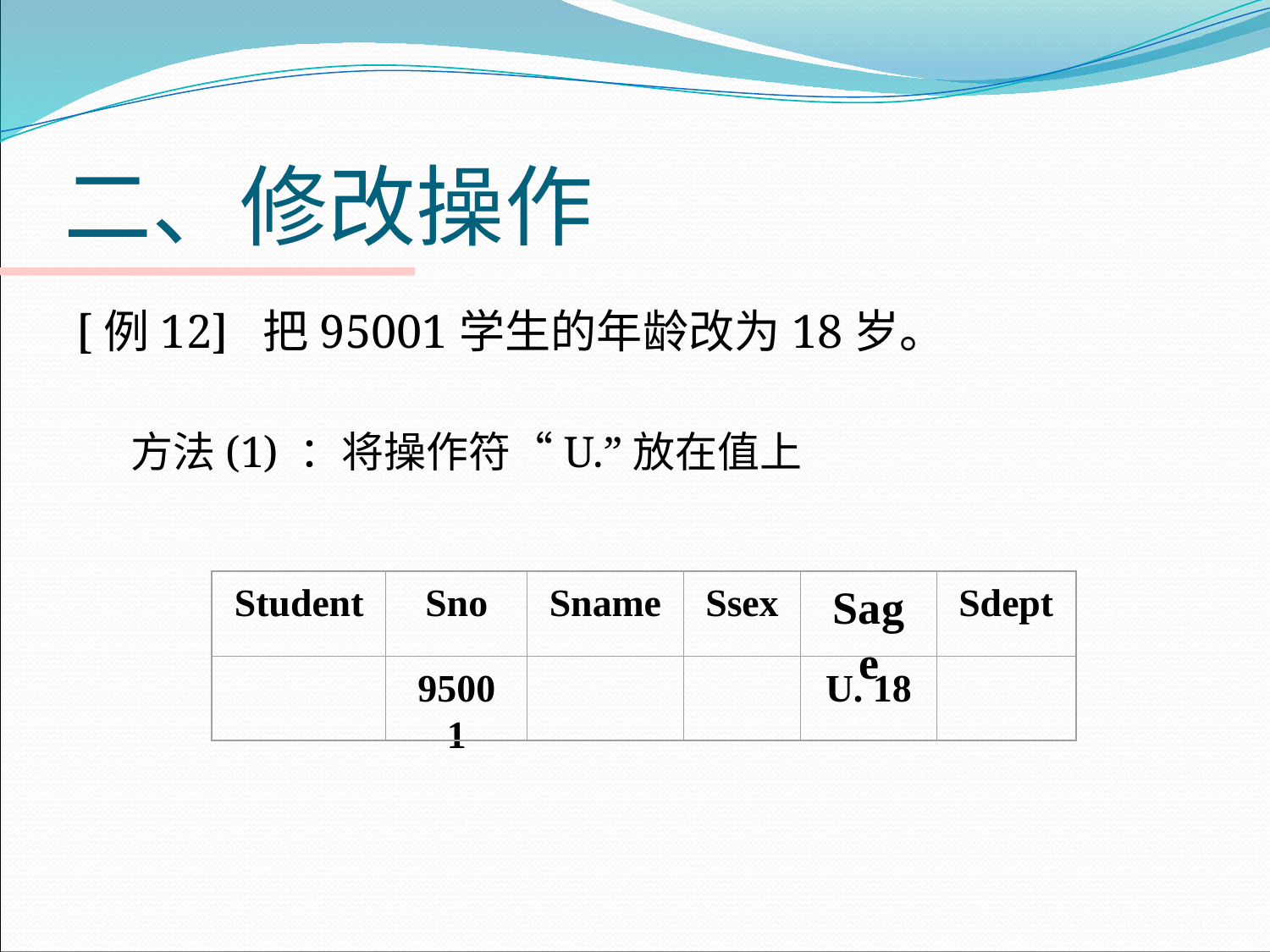

# 二、修改操作
[例12]  把95001学生的年龄改为18岁。

方法(1) ：将操作符“U.”放在值上

Student

Sno

Sname

Ssex

Sage

Sdept

95001

U. 18

237